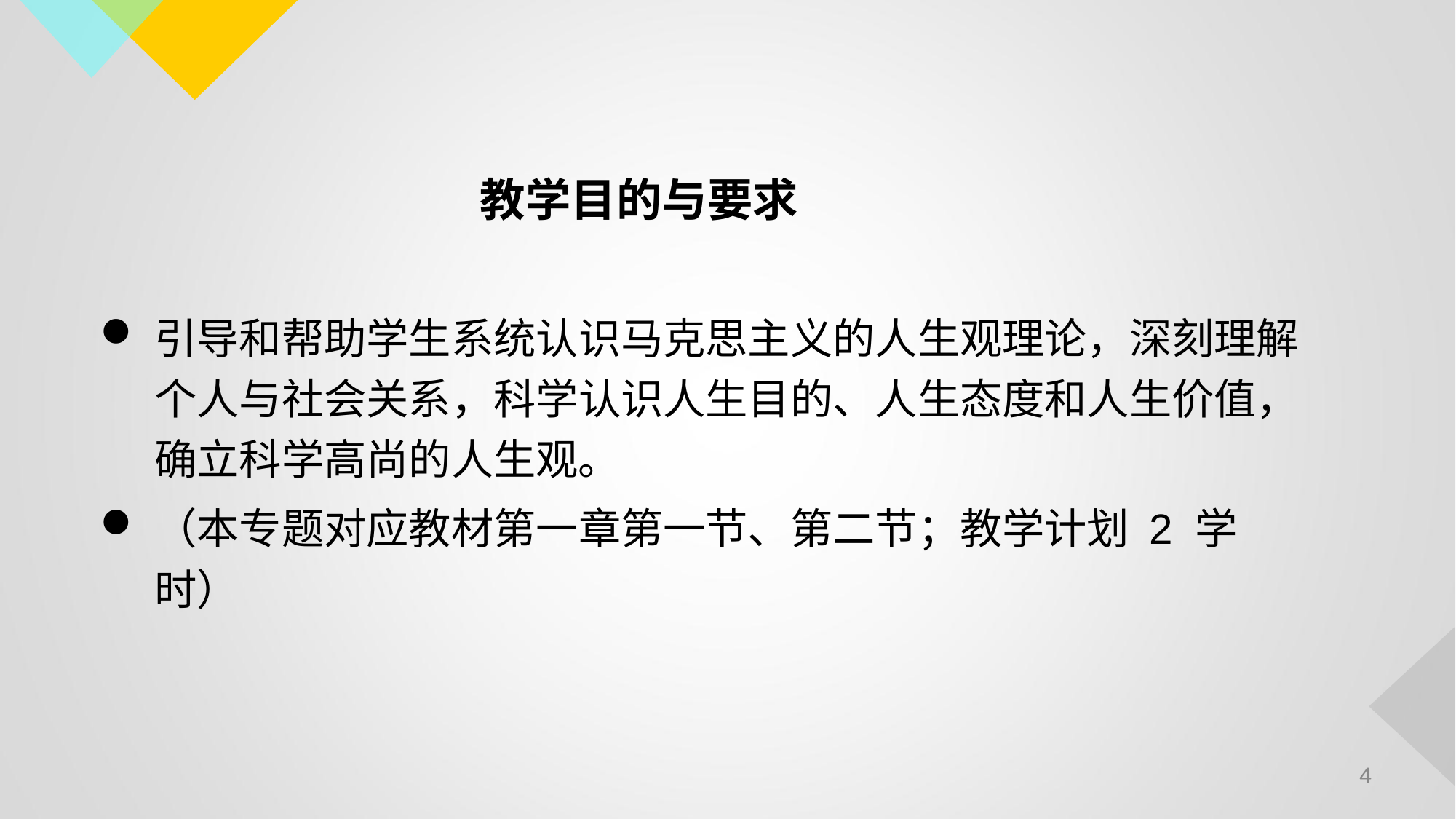

# 教学目的与要求
引导和帮助学生系统认识马克思主义的人生观理论，深刻理解个人与社会关系，科学认识人生目的、人生态度和人生价值，确立科学高尚的人生观。
（本专题对应教材第一章第一节、第二节；教学计划 2 学时）
4